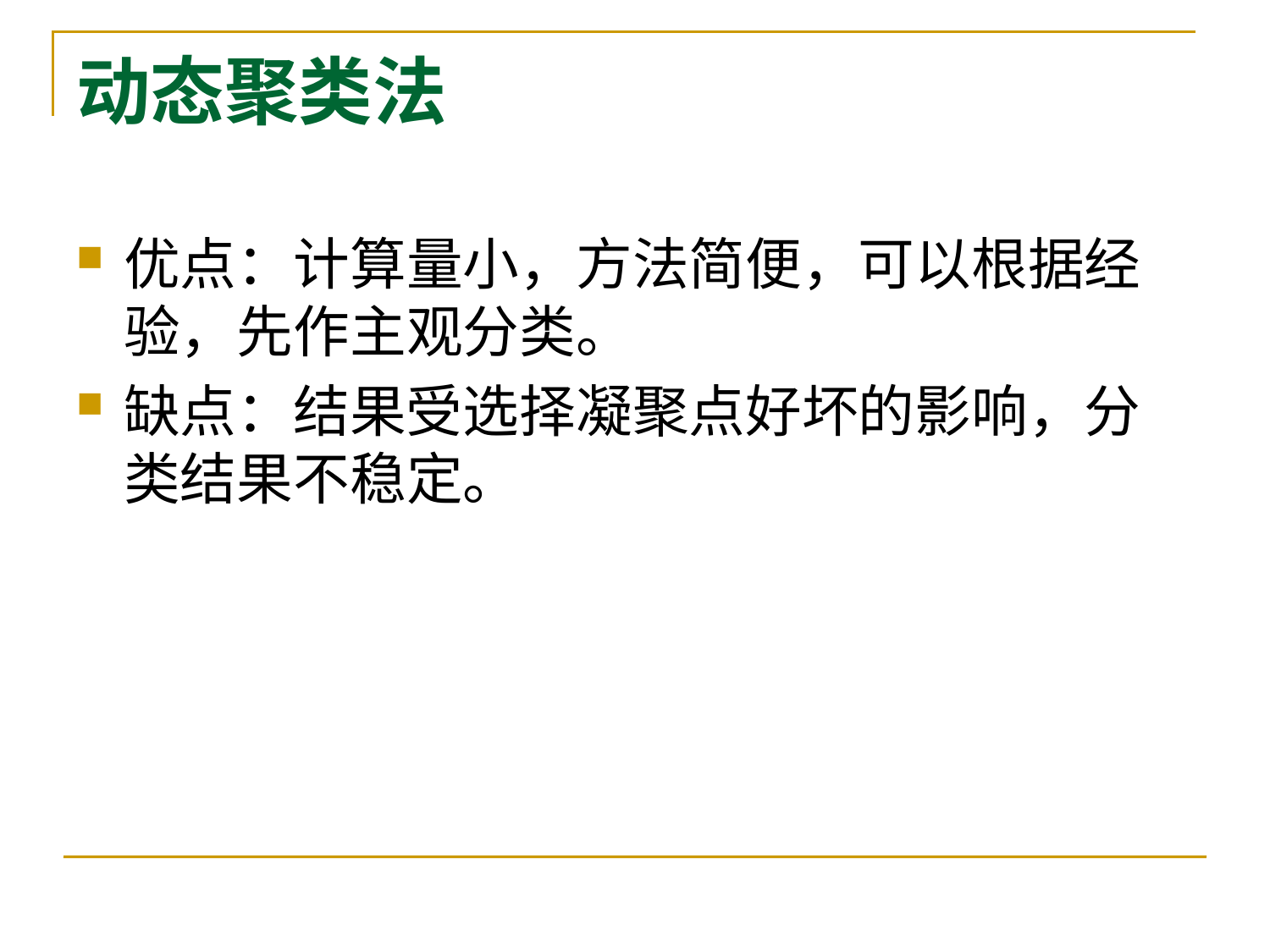

# 动态聚类法
优点：计算量小，方法简便，可以根据经验，先作主观分类。
缺点：结果受选择凝聚点好坏的影响，分类结果不稳定。